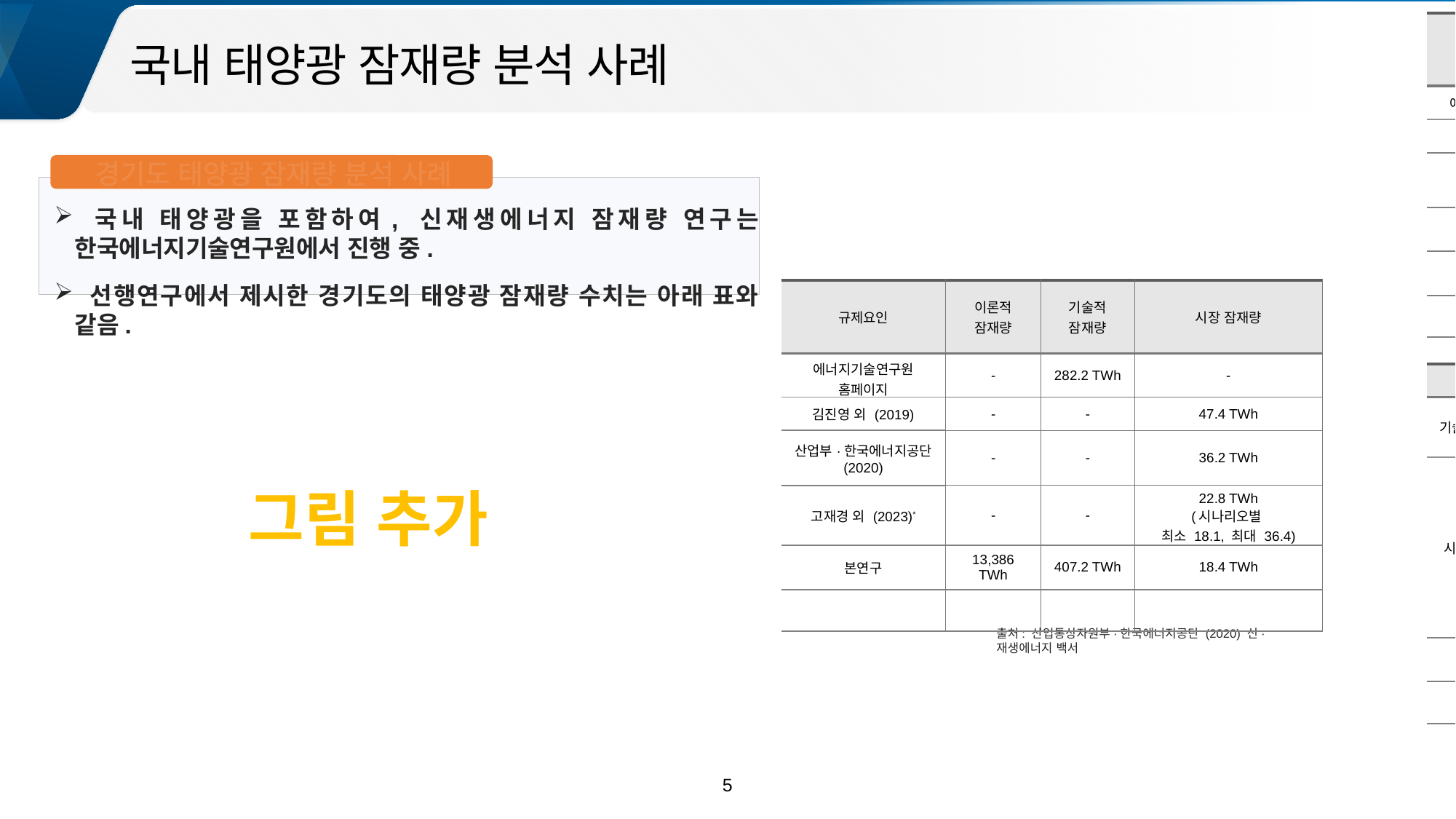

| 규제요인 | 기술적 잠재량 | 시장 잠재량 |  |
| --- | --- | --- | --- |
|  |  | 옥상형 | 지상형 |
| 에너지기술연구원 홈페이지 | 282.7 TWh | - |  |
| 김진영 외 (2019) | - | 47.4 TWh |  |
| 산업부·한국에너지공단 (2020) | - | 36.2 TWh |  |
| 고재경 외 (2023) |  |  |  |
| 운영비용 |  |  |  |
| 부지비용 |  |  |  |
00
국내 태양광 잠재량 분석 사례
경기도 태양광 잠재량 분석 사례

 국내 태양광을 포함하여, 신재생에너지 잠재량 연구는 한국에너지기술연구원에서 진행 중.
 선행연구에서 제시한 경기도의 태양광 잠재량 수치는 아래 표와 같음.

| 규제요인 | 이론적 잠재량 | 기술적 잠재량 | 시장 잠재량 |
| --- | --- | --- | --- |
| 에너지기술연구원 홈페이지 | - | 282.2 TWh | - |
| 김진영 외 (2019) | - | - | 47.4 TWh |
| 산업부·한국에너지공단 (2020) | - | - | 36.2 TWh |
| 고재경 외 (2023)\* | - | - | 22.8 TWh (시나리오별 최소 18.1, 최대 36.4) |
| 본연구 | 13,386 TWh | 407.2 TWh | 18.4 TWh |
|  |  |  |  |
|  | 규제요인 | 옥상형 | 지상형 |
| --- | --- | --- | --- |
| 기술적잠재량 | 에너지기술연구원 홈페이지 | 282.7 TWh |  |
| 시장 잠재량 | 김진영 외 (2019) | 47.4 TWh |  |
|  | 산업부·한국에너지공단 (2020) | 36.2 TWh |  |
|  | 고재경 외 (2023) | 11.7 TWh | 시나리오별 최소: 6.4 TWh 중간: 11.2 TWh 최대: 24.7 TWh |
|  |  |  |  |
|  |  |  |  |
그림 추가
출처: 산업통상자원부·한국에너지공단 (2020) 신·재생에너지 백서